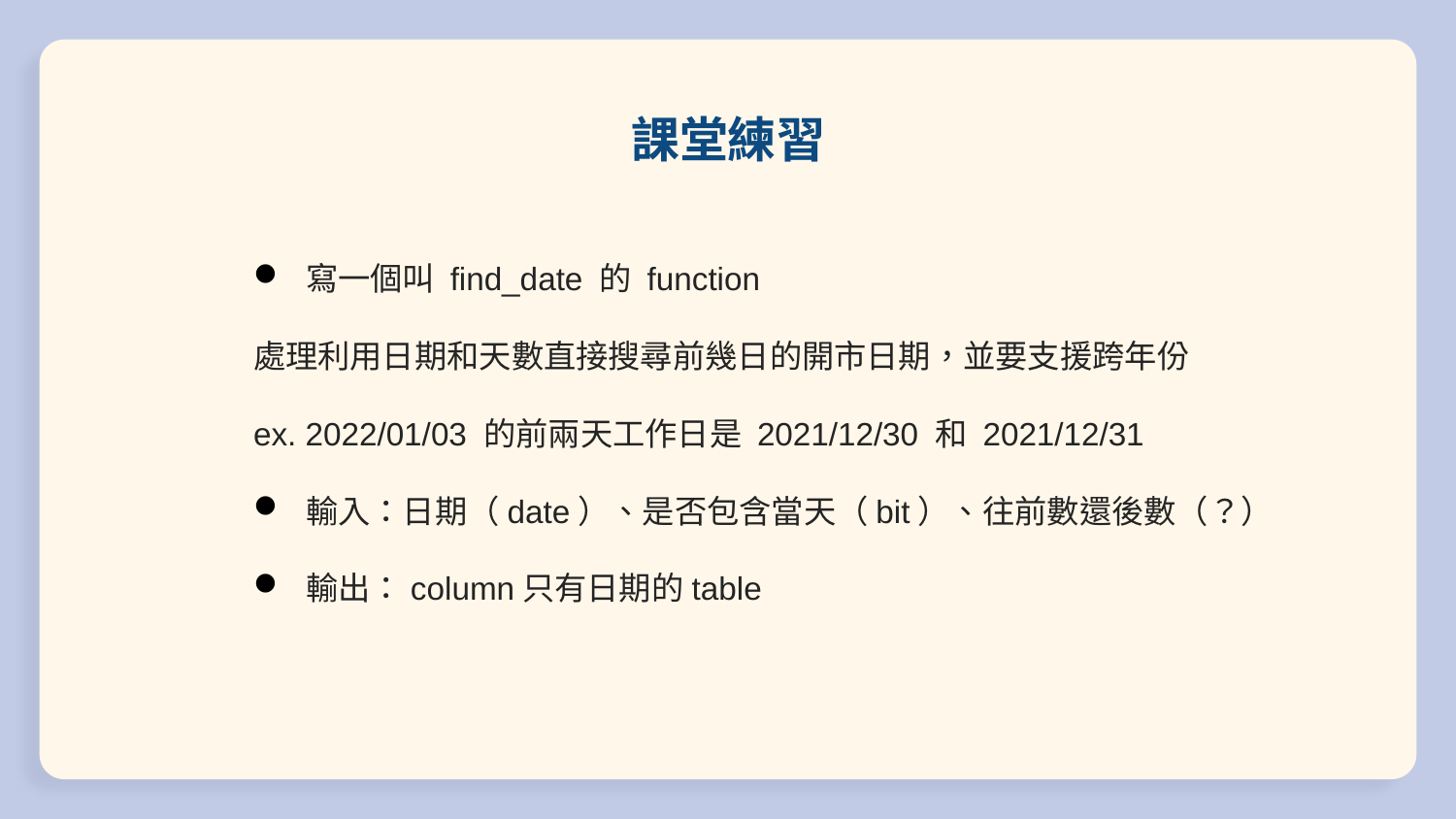

# 課堂練習
寫一個叫 find_date 的 function
處理利用日期和天數直接搜尋前幾日的開市日期，並要支援跨年份
ex. 2022/01/03 的前兩天工作日是 2021/12/30 和 2021/12/31
輸入：日期（date）、是否包含當天（bit）、往前數還後數（？）
輸出：column只有日期的table